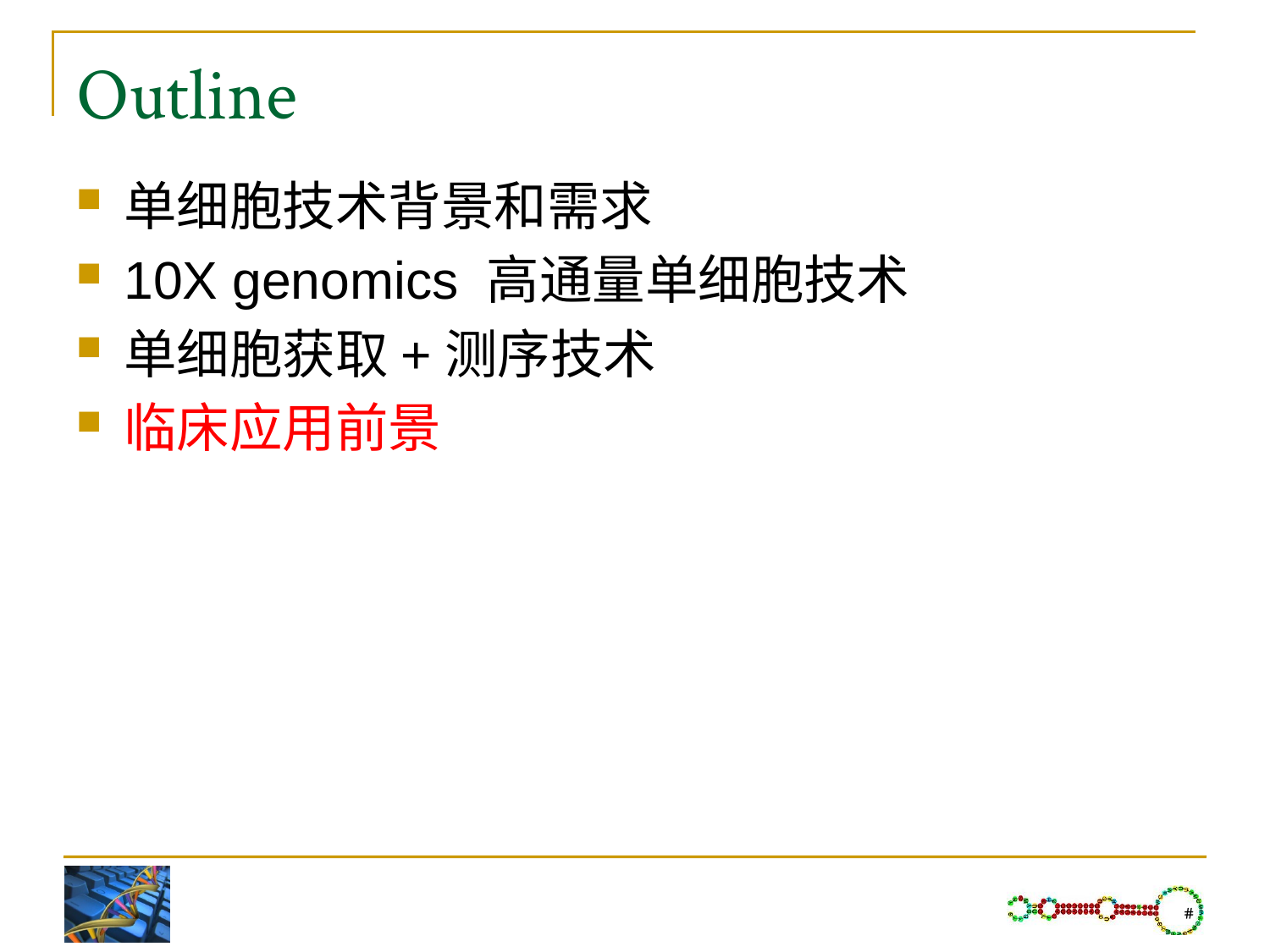

# Outline
单细胞技术背景和需求
10X genomics 高通量单细胞技术
单细胞获取+测序技术
临床应用前景
#